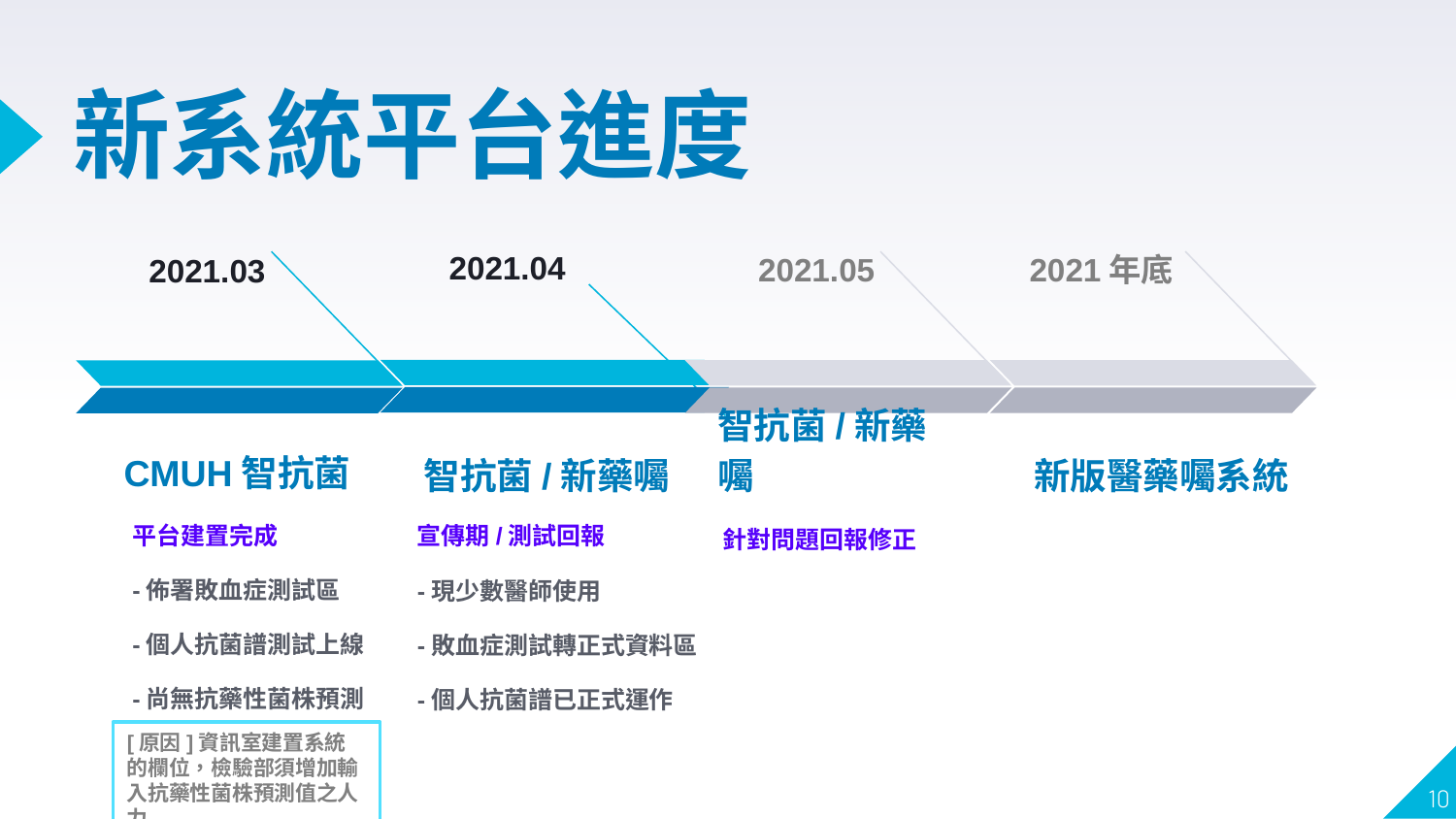

# 新系統平台進度
2021.04
2021.05
2021年底
2021.03

CMUH智抗菌

針對問題回報修正

智抗菌/新藥囑
新版醫藥囑系統
智抗菌/新藥囑
平台建置完成
-佈署敗血症測試區
-個人抗菌譜測試上線
-尚無抗藥性菌株預測

宣傳期/測試回報
-現少數醫師使用
-敗血症測試轉正式資料區
-個人抗菌譜已正式運作

[原因]資訊室建置系統的欄位，檢驗部須增加輸入抗藥性菌株預測值之人力
10